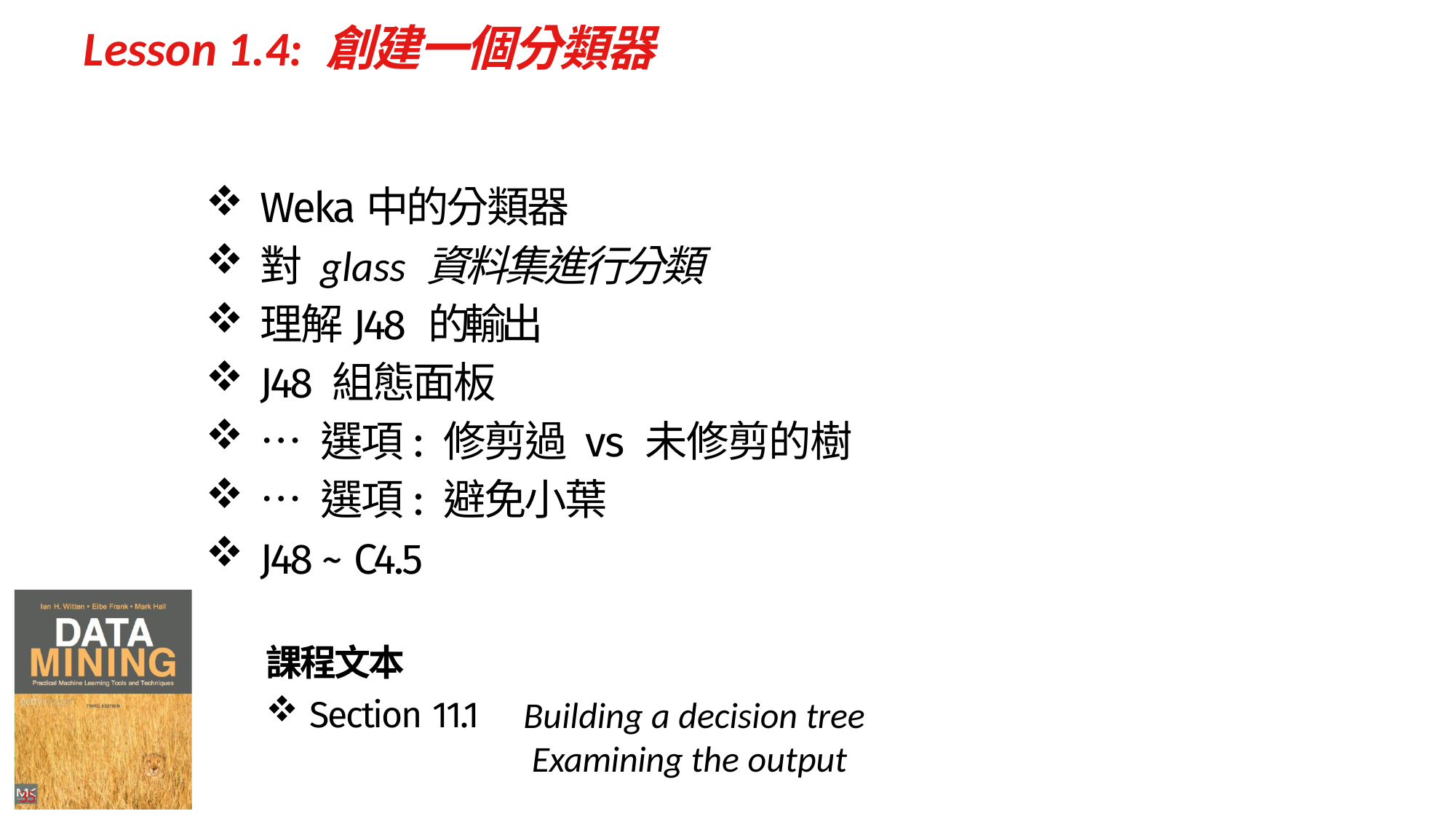

# Lesson 1.4: 創建一個分類器
Weka中的分類器
對 glass 資料集進行分類
理解J48 的輸出
J48 組態面板
… 選項: 修剪過 vs 未修剪的樹
… 選項: 避免小葉
J48 ~ C4.5

課程文本
Section 11.1
Building a decision tree  Examining the output
35